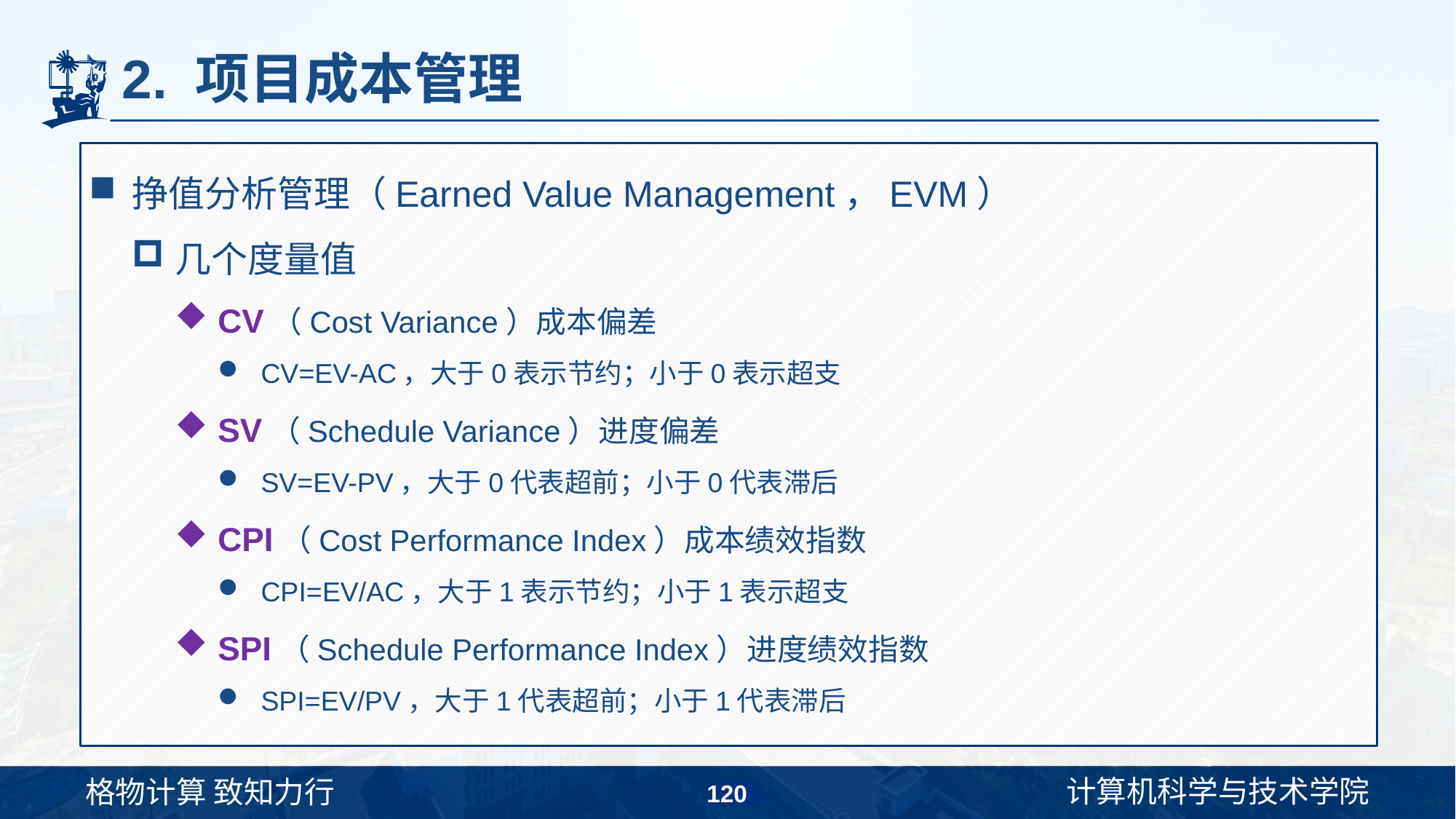

# 2. 项目成本管理
挣值分析管理（Earned Value Management，EVM）
几个度量值
CV（Cost Variance）成本偏差
CV=EV-AC，大于0表示节约；小于0表示超支
SV（Schedule Variance）进度偏差
SV=EV-PV，大于0代表超前；小于0代表滞后
CPI（Cost Performance Index）成本绩效指数
CPI=EV/AC，大于1表示节约；小于1表示超支
SPI（Schedule Performance Index）进度绩效指数
SPI=EV/PV，大于1代表超前；小于1代表滞后
120